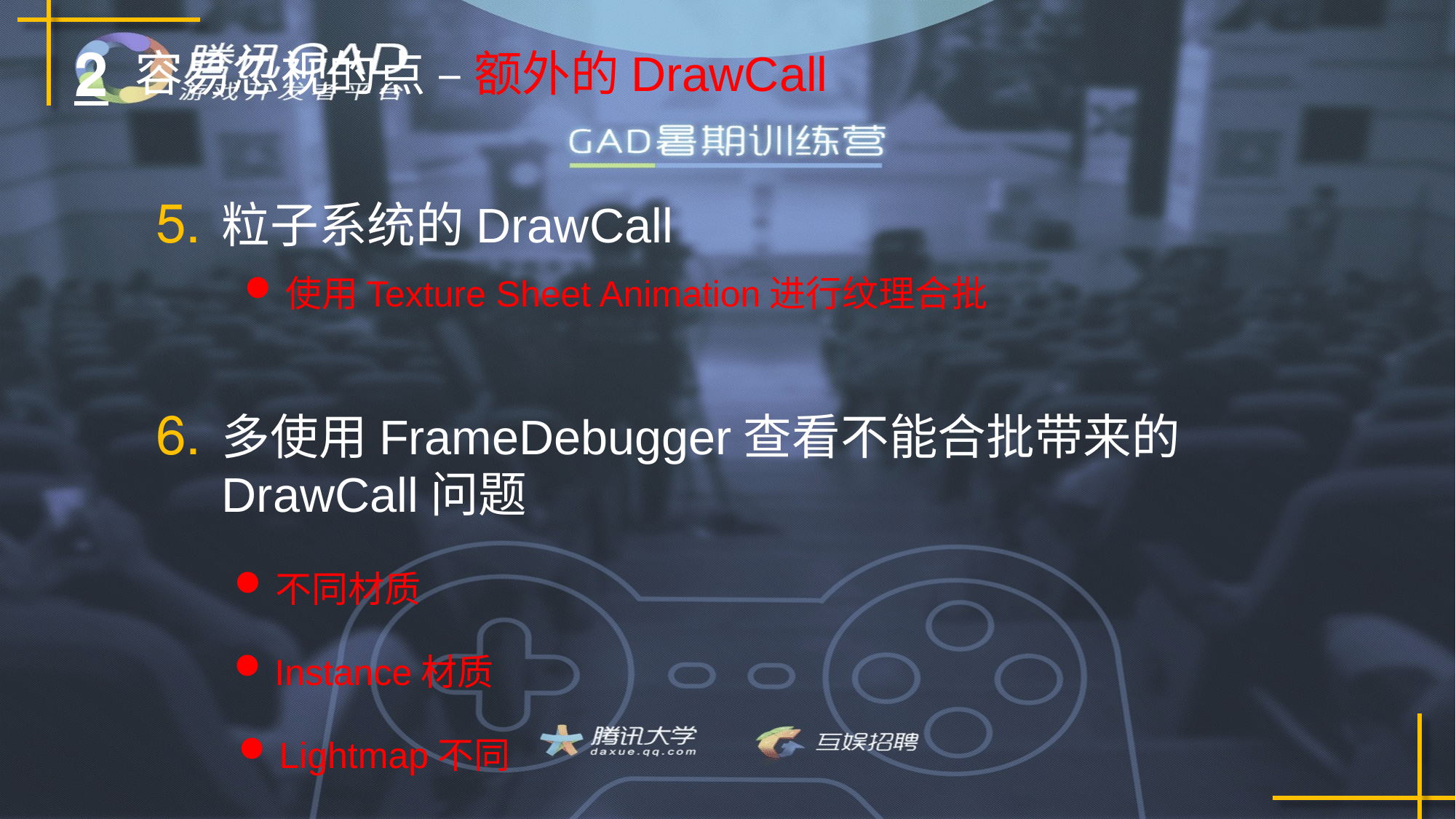

2
容易忽视的点 – 额外的DrawCall

5.
粒子系统的DrawCall

使用Texture Sheet Animation进行纹理合批
6.
多使用FrameDebugger查看不能合批带来的DrawCall问题

不同材质
Instance材质
Lightmap不同